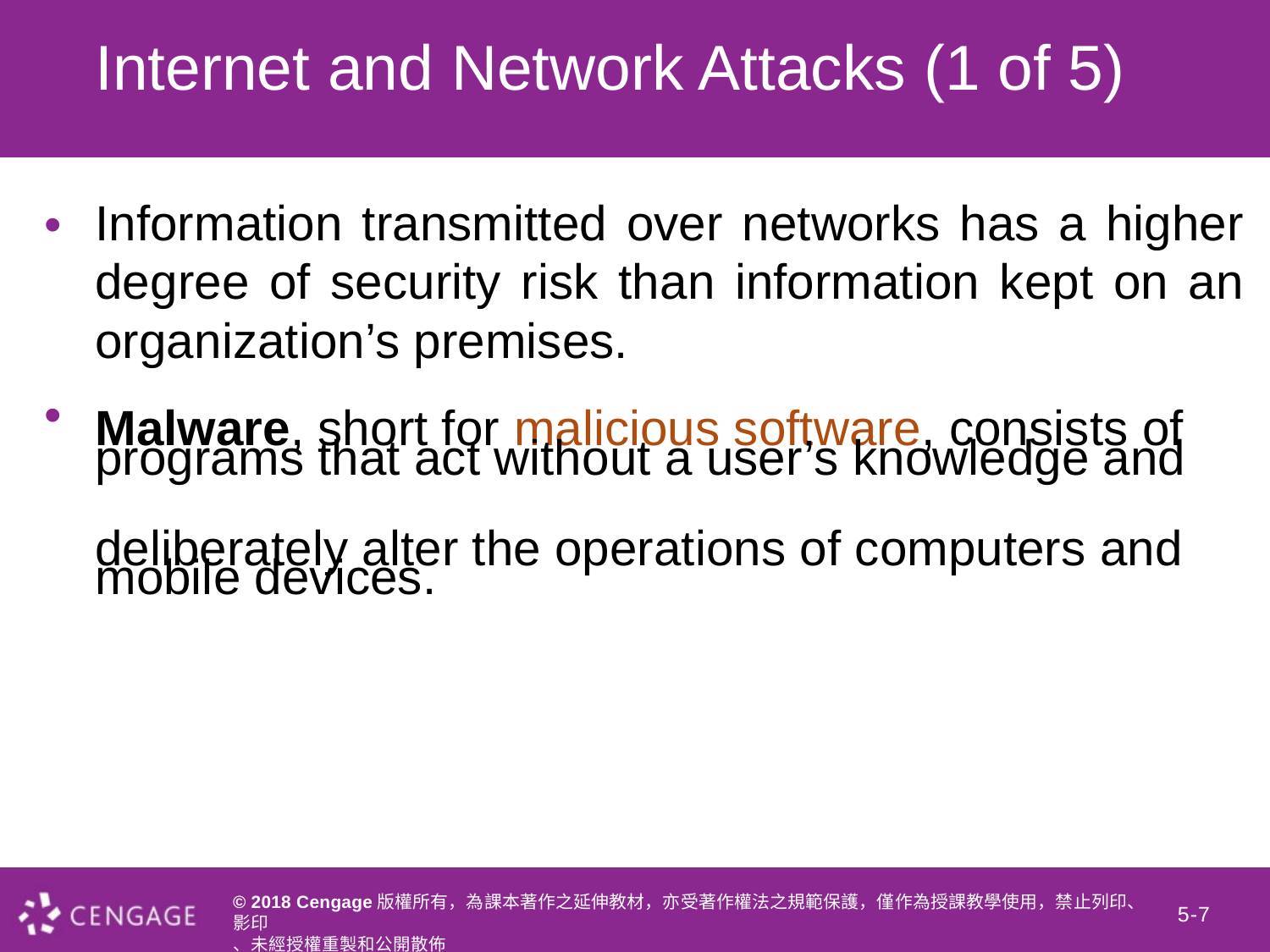

Internet and Network Attacks (1 of 5)

Information transmitted over networks has a higher degree of security risk than information kept on an organization’s premises.
Malware, short for malicious software, consists of
programs that act without a user’s knowledge and
deliberately alter the operations of computers and
mobile devices.
•
•

© 2018 Cengage版權所有，為課本著作之延伸教材，亦受著作權法之規範保護，僅作為授課教學使用，禁止列印、影印
、未經授權重製和公開散佈
5-7